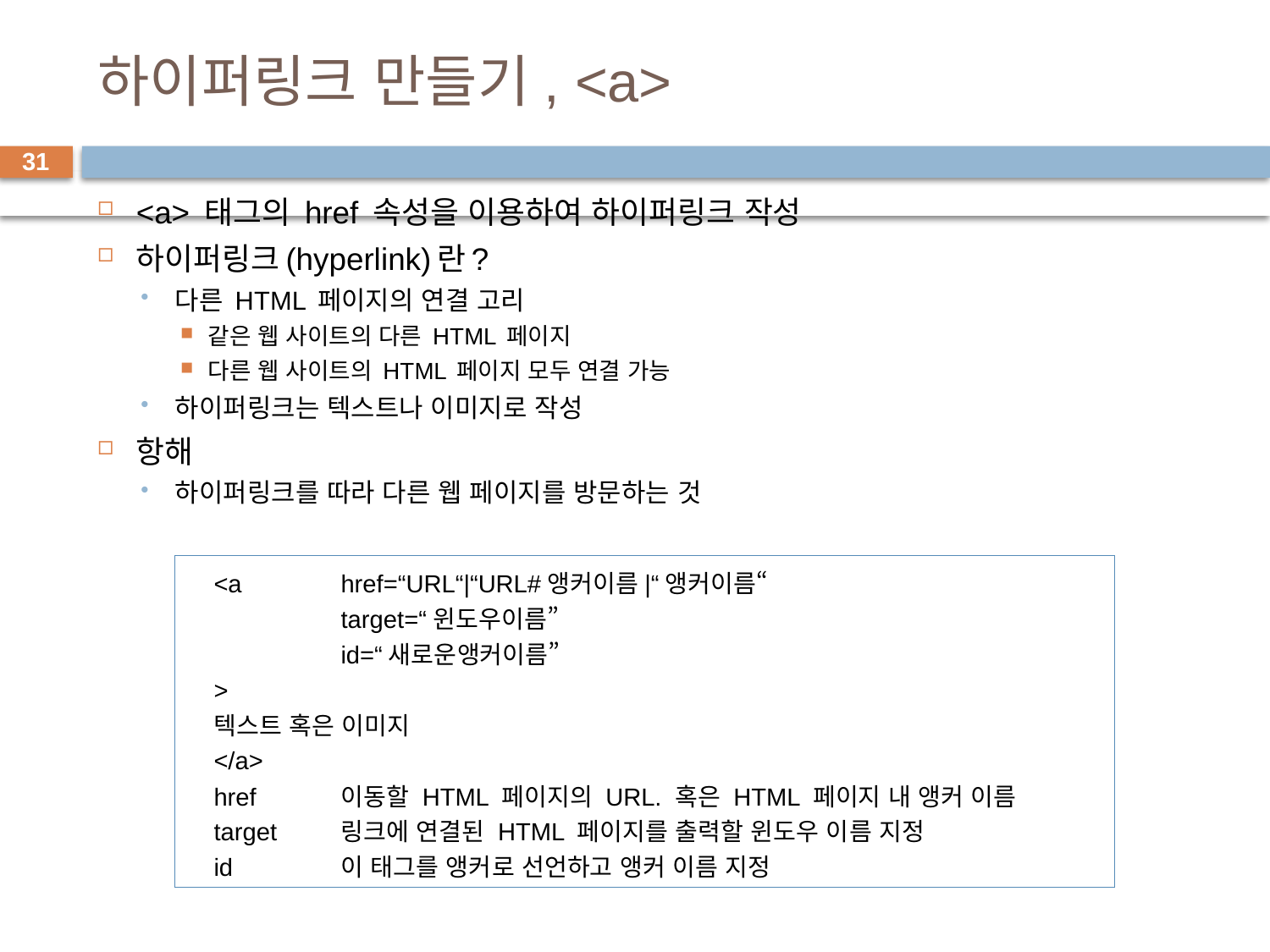

# 하이퍼링크 만들기, <a>
31
<a> 태그의 href 속성을 이용하여 하이퍼링크 작성
하이퍼링크(hyperlink)란?
다른 HTML 페이지의 연결 고리
같은 웹 사이트의 다른 HTML 페이지
다른 웹 사이트의 HTML 페이지 모두 연결 가능
하이퍼링크는 텍스트나 이미지로 작성
항해
하이퍼링크를 따라 다른 웹 페이지를 방문하는 것

<a	href=“URL“|“URL#앵커이름|“앵커이름“
	target=“윈도우이름”
	id=“새로운앵커이름”
>
텍스트 혹은 이미지
</a>
href	이동할 HTML 페이지의 URL. 혹은 HTML 페이지 내 앵커 이름
target	링크에 연결된 HTML 페이지를 출력할 윈도우 이름 지정
id	이 태그를 앵커로 선언하고 앵커 이름 지정